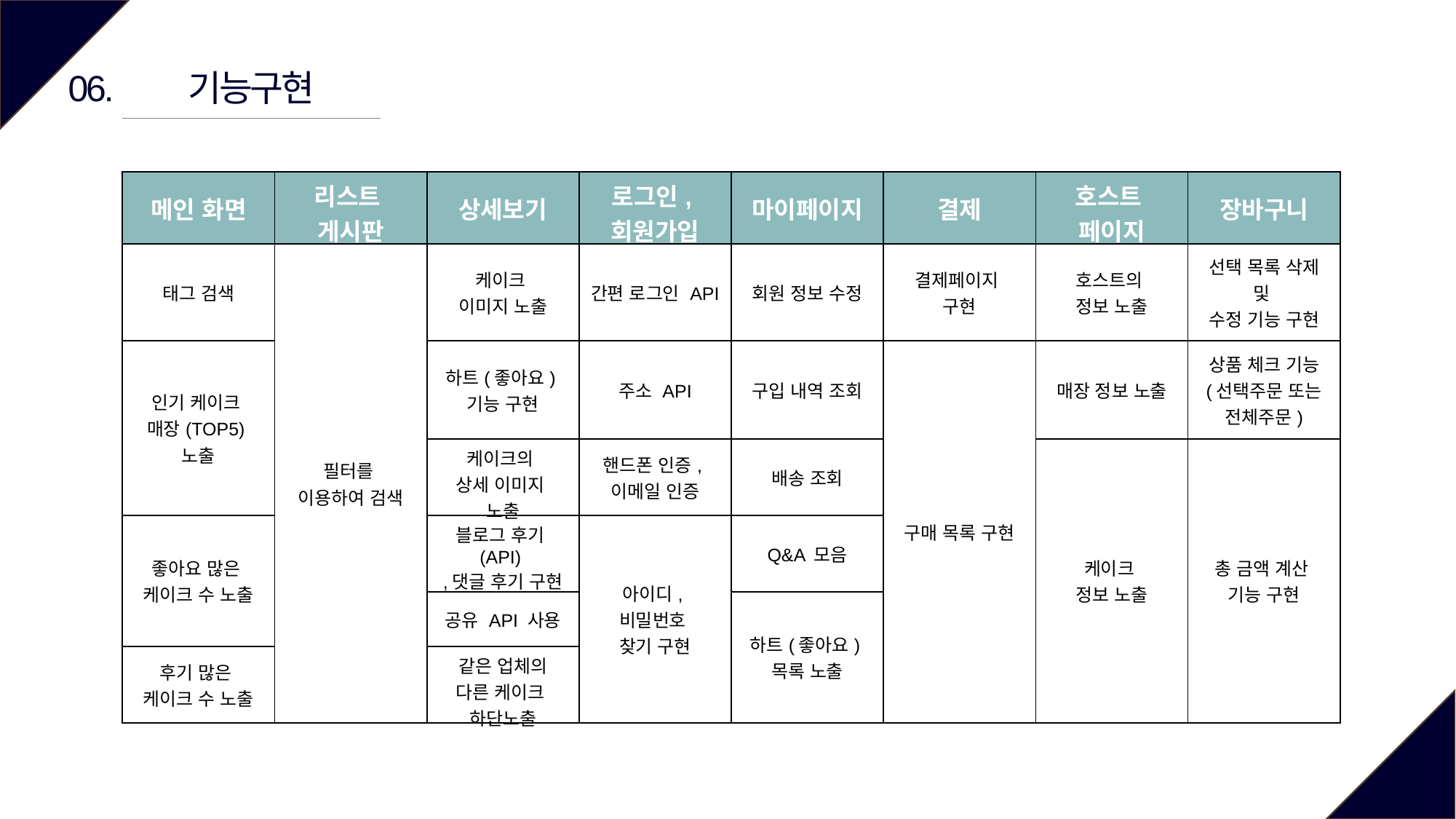

기능구현
06.
| 메인 화면 | 리스트 게시판 | 상세보기 | 로그인, 회원가입 | 마이페이지 | 결제 | 호스트 페이지 | 장바구니 |
| --- | --- | --- | --- | --- | --- | --- | --- |
| 태그 검색 | 필터를 이용하여 검색 | 케이크 이미지 노출 | 간편 로그인 API | 회원 정보 수정 | 결제페이지 구현 | 호스트의 정보 노출 | 선택 목록 삭제 및 수정 기능 구현 |
| 인기 케이크 매장(TOP5) 노출 |  | 하트(좋아요) 기능 구현 | 주소 API | 구입 내역 조회 | 구매 목록 구현 | 매장 정보 노출 | 상품 체크 기능 (선택주문 또는 전체주문) |
|  |  | 케이크의 상세 이미지 노출 | 핸드폰 인증, 이메일 인증 | 배송 조회 |  | 케이크 정보 노출 | 총 금액 계산 기능 구현 |
| 좋아요 많은 케이크 수 노출 |  | 블로그 후기(API) ,댓글 후기 구현 | 아이디, 비밀번호 찾기 구현 | Q&A 모음 |  |  |  |
|  |  | 공유 API 사용 |  | 하트(좋아요) 목록 노출 |  |  |  |
| 후기 많은 케이크 수 노출 |  | 같은 업체의 다른 케이크 하단노출 |  |  |  |  |  |